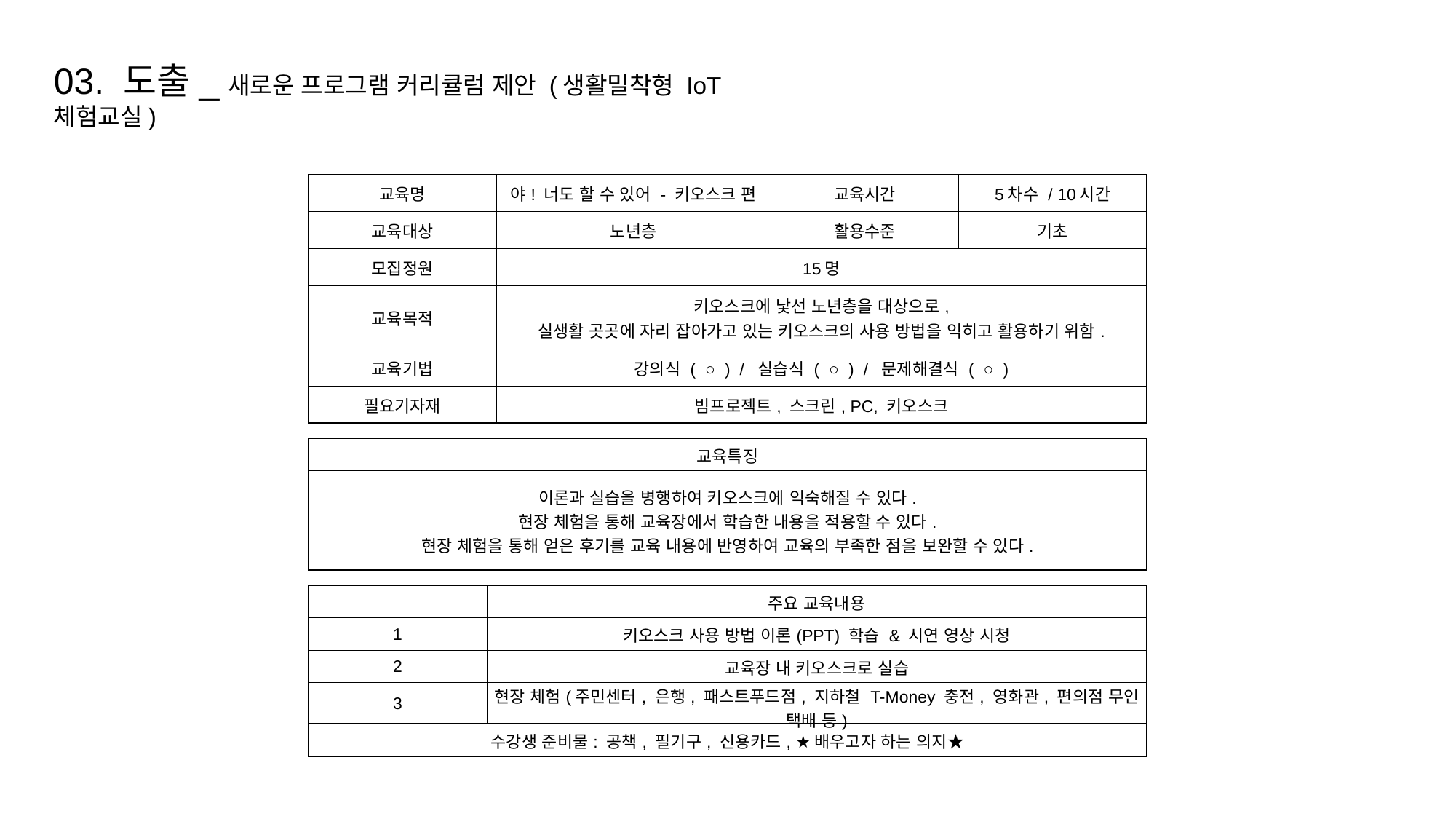

03. 도출_새로운 프로그램 커리큘럼 제안 (생활밀착형 IoT 체험교실)
| 교육명 | 야! 너도 할 수 있어 - 키오스크 편 | 교육시간 | 5차수 / 10시간 |
| --- | --- | --- | --- |
| 교육대상 | 노년층 | 활용수준 | 기초 |
| 모집정원 | 15명 |  |  |
| 교육목적 | 키오스크에 낯선 노년층을 대상으로, 실생활 곳곳에 자리 잡아가고 있는 키오스크의 사용 방법을 익히고 활용하기 위함. |  |  |
| 교육기법 | 강의식 ( ○ ) / 실습식 ( ○ ) / 문제해결식 ( ○ ) |  |  |
| 필요기자재 | 빔프로젝트, 스크린, PC, 키오스크 |  |  |
| 교육특징 |
| --- |
| 이론과 실습을 병행하여 키오스크에 익숙해질 수 있다. 현장 체험을 통해 교육장에서 학습한 내용을 적용할 수 있다. 현장 체험을 통해 얻은 후기를 교육 내용에 반영하여 교육의 부족한 점을 보완할 수 있다. |
|  | 주요 교육내용 |
| --- | --- |
| 1 | 키오스크 사용 방법 이론(PPT) 학습 & 시연 영상 시청 |
| 2 | 교육장 내 키오스크로 실습 |
| 3 | 현장 체험(주민센터, 은행, 패스트푸드점, 지하철 T-Money 충전, 영화관, 편의점 무인 택배 등) |
| 수강생 준비물: 공책, 필기구, 신용카드, ★배우고자 하는 의지★ |  |